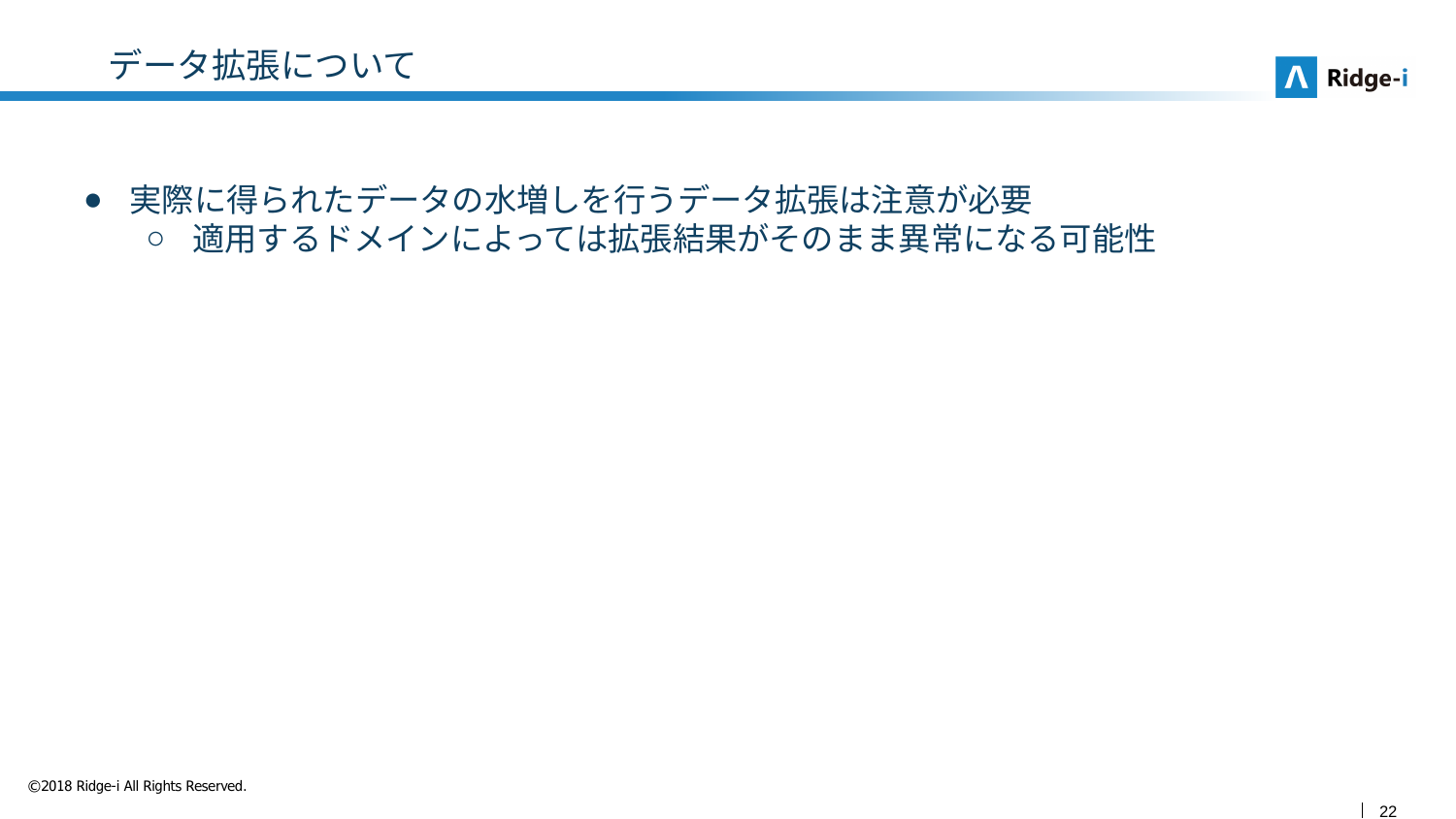

# データ拡張について
実際に得られたデータの水増しを行うデータ拡張は注意が必要
適用するドメインによっては拡張結果がそのまま異常になる可能性